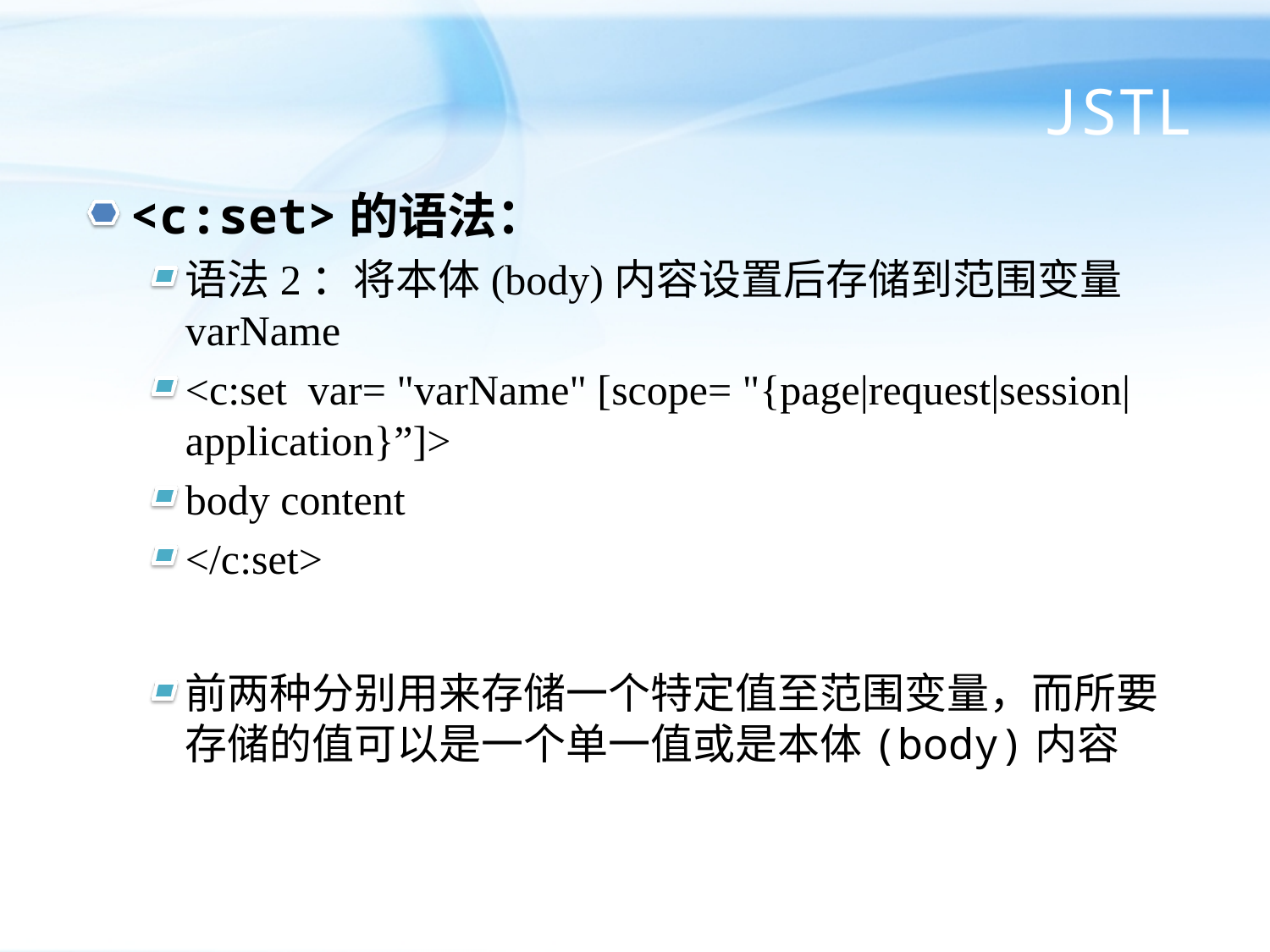

# JSTL
<c:set>的语法：
语法2：将本体(body)内容设置后存储到范围变量varName
<c:set  var= "varName" [scope= "{page|request|session|application}”]>
body content
</c:set>

前两种分别用来存储一个特定值至范围变量，而所要存储的值可以是一个单一值或是本体(body)内容